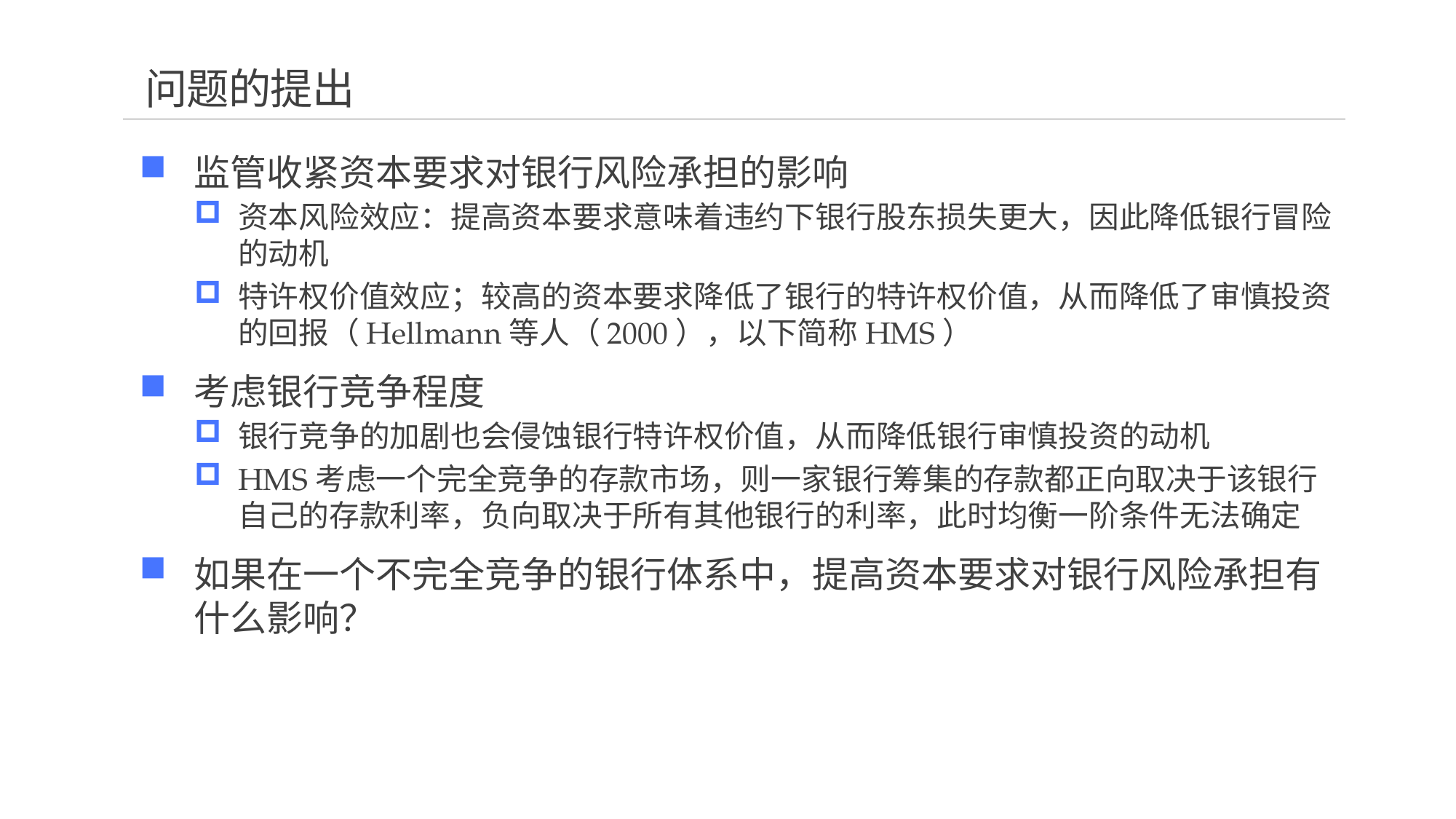

# 问题的提出
监管收紧资本要求对银行风险承担的影响
资本风险效应：提高资本要求意味着违约下银行股东损失更大，因此降低银行冒险的动机
特许权价值效应；较高的资本要求降低了银行的特许权价值，从而降低了审慎投资的回报（Hellmann等人（2000），以下简称HMS）
考虑银行竞争程度
银行竞争的加剧也会侵蚀银行特许权价值，从而降低银行审慎投资的动机
HMS考虑一个完全竞争的存款市场，则一家银行筹集的存款都正向取决于该银行自己的存款利率，负向取决于所有其他银行的利率，此时均衡一阶条件无法确定
如果在一个不完全竞争的银行体系中，提高资本要求对银行风险承担有什么影响？